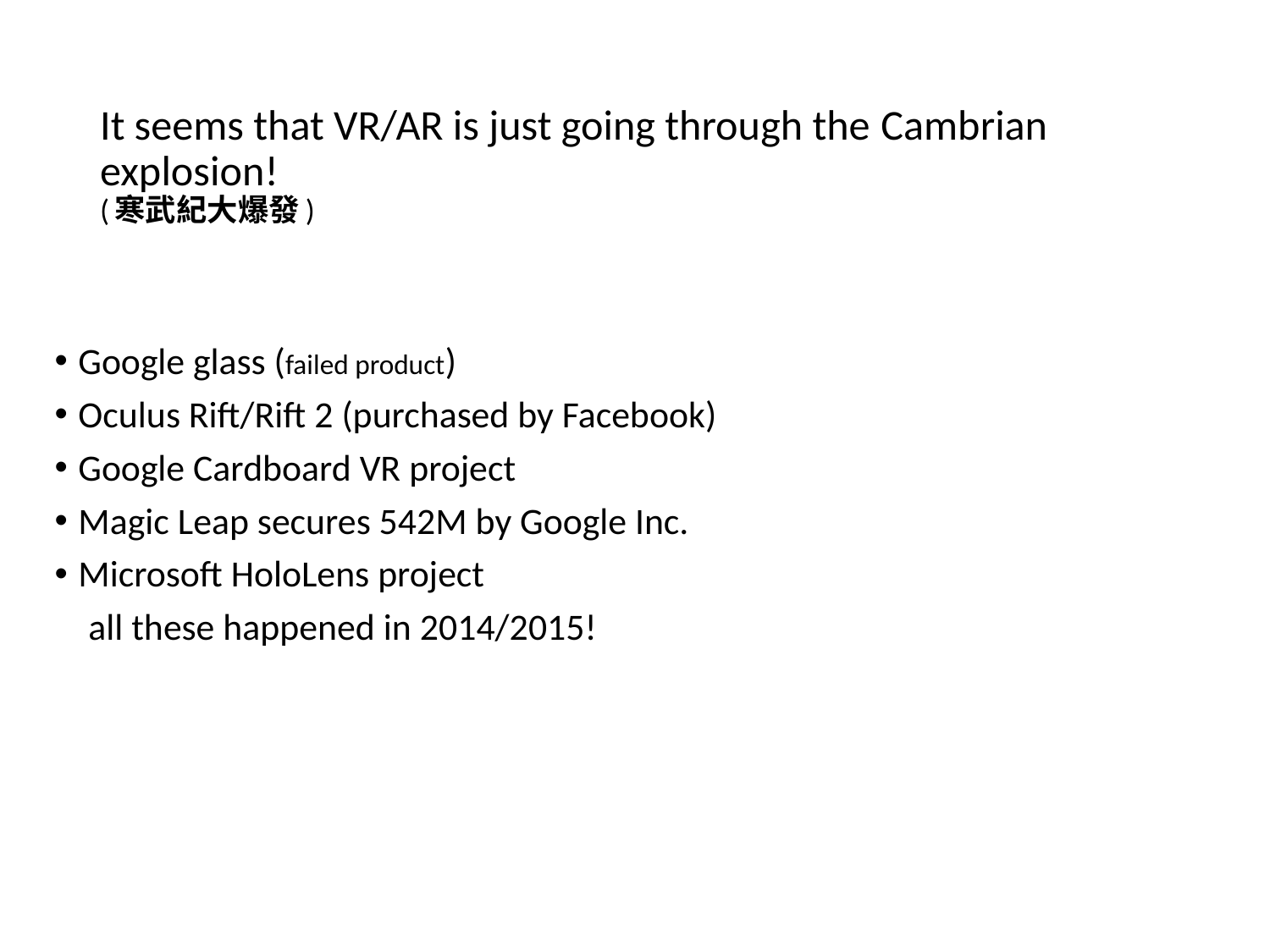

# It seems that VR/AR is just going through the Cambrian explosion! (寒武紀大爆發)
Google glass (failed product)
Oculus Rift/Rift 2 (purchased by Facebook)
Google Cardboard VR project
Magic Leap secures 542M by Google Inc.
Microsoft HoloLens project
    all these happened in 2014/2015!